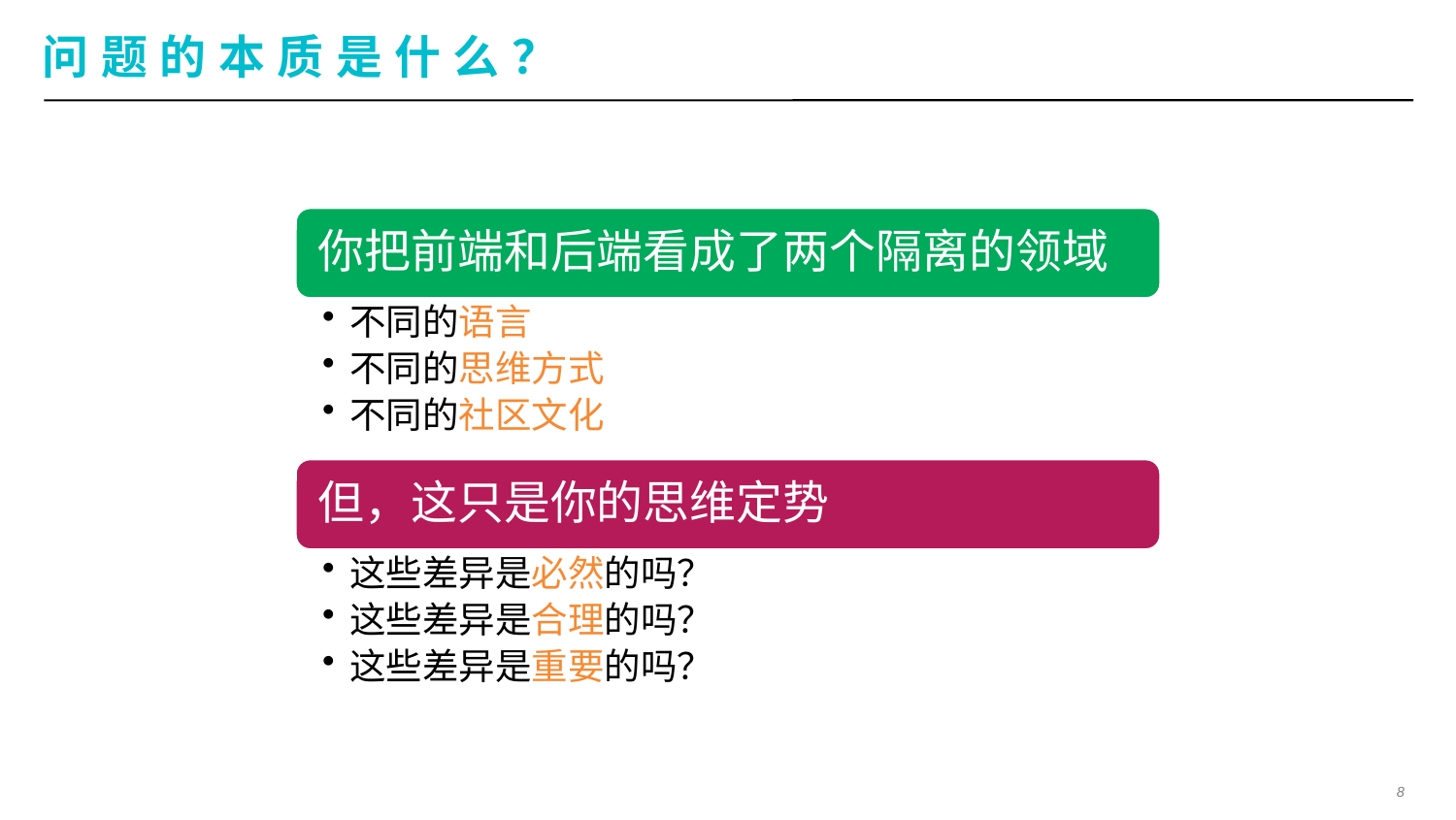

# 问题的本质是什么？
你把前端和后端看成了两个隔离的领域
不同的语言
不同的思维方式
不同的社区文化
但，这只是你的思维定势
这些差异是必然的吗？
这些差异是合理的吗？
这些差异是重要的吗？
8